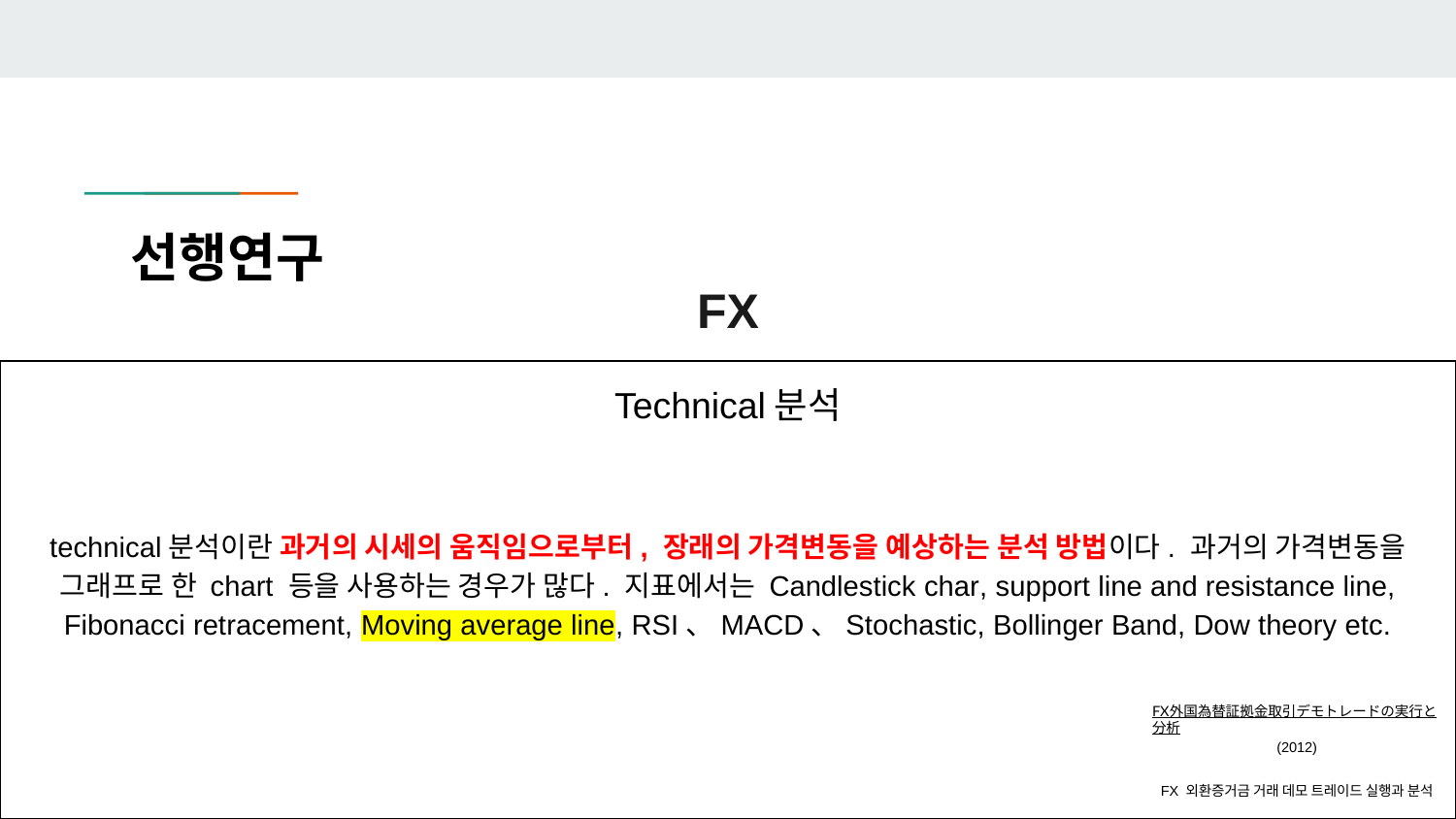

선행연구
# FX
Technical분석

technical분석이란 과거의 시세의 움직임으로부터, 장래의 가격변동을 예상하는 분석 방법이다. 과거의 가격변동을 그래프로 한 chart 등을 사용하는 경우가 많다. 지표에서는 Candlestick char, support line and resistance line, Fibonacci retracement, Moving average line, RSI、MACD、Stochastic, Bollinger Band, Dow theory etc.

FX外国為替証拠金取引デモトレードの実行と分析(2012)
FX 외환증거금 거래 데모 트레이드 실행과 분석